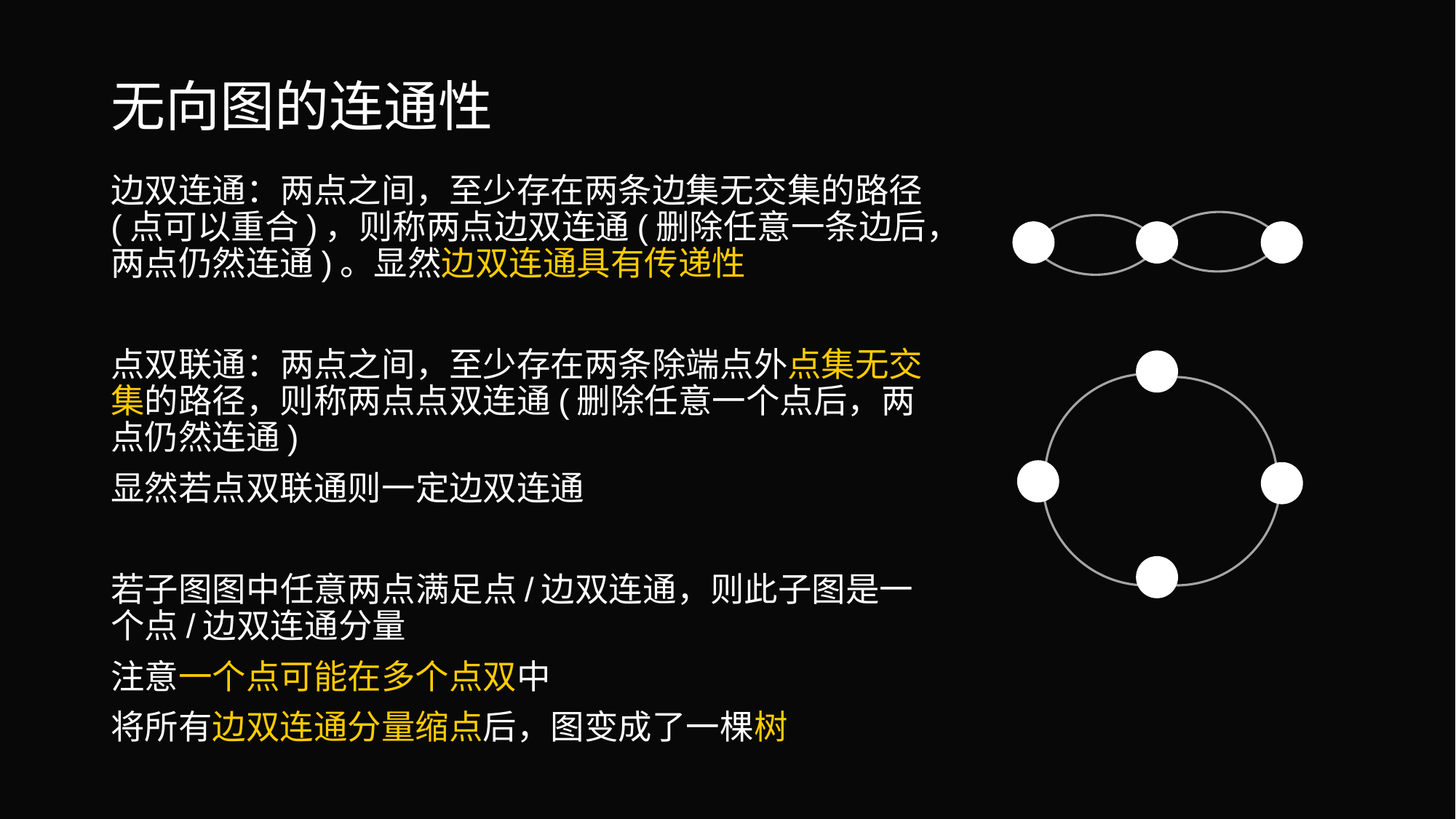

# 无向图的连通性

边双连通：两点之间，至少存在两条边集无交集的路径(点可以重合)，则称两点边双连通(删除任意一条边后，两点仍然连通)。显然边双连通具有传递性

点双联通：两点之间，至少存在两条除端点外点集无交集的路径，则称两点点双连通(删除任意一个点后，两点仍然连通)
显然若点双联通则一定边双连通

若子图图中任意两点满足点/边双连通，则此子图是一个点/边双连通分量
注意一个点可能在多个点双中
将所有边双连通分量缩点后，图变成了一棵树